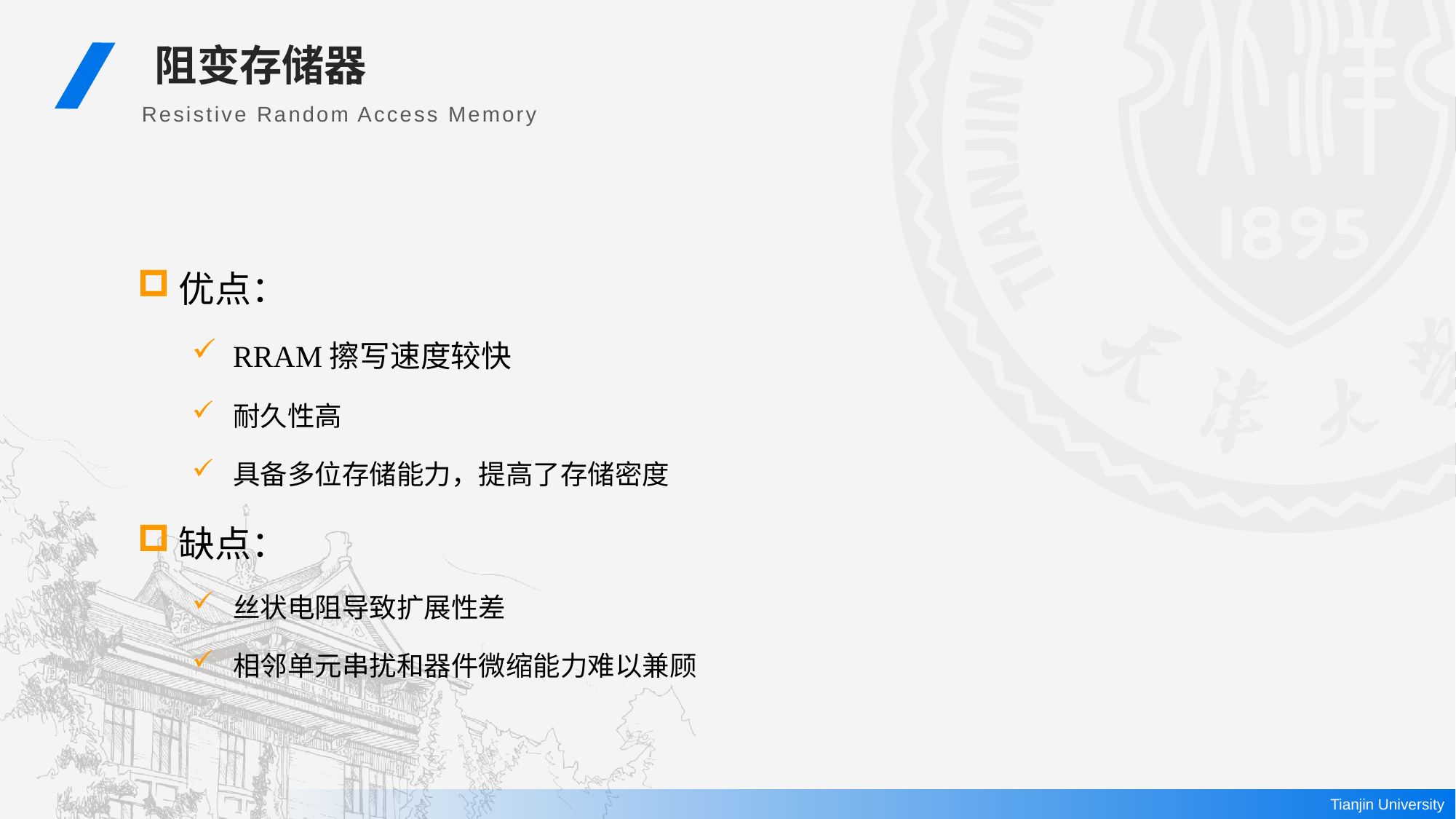

阻变存储器
Resistive Random Access Memory
优点：
RRAM擦写速度较快
耐久性高
具备多位存储能力，提高了存储密度
缺点：
丝状电阻导致扩展性差
相邻单元串扰和器件微缩能力难以兼顾